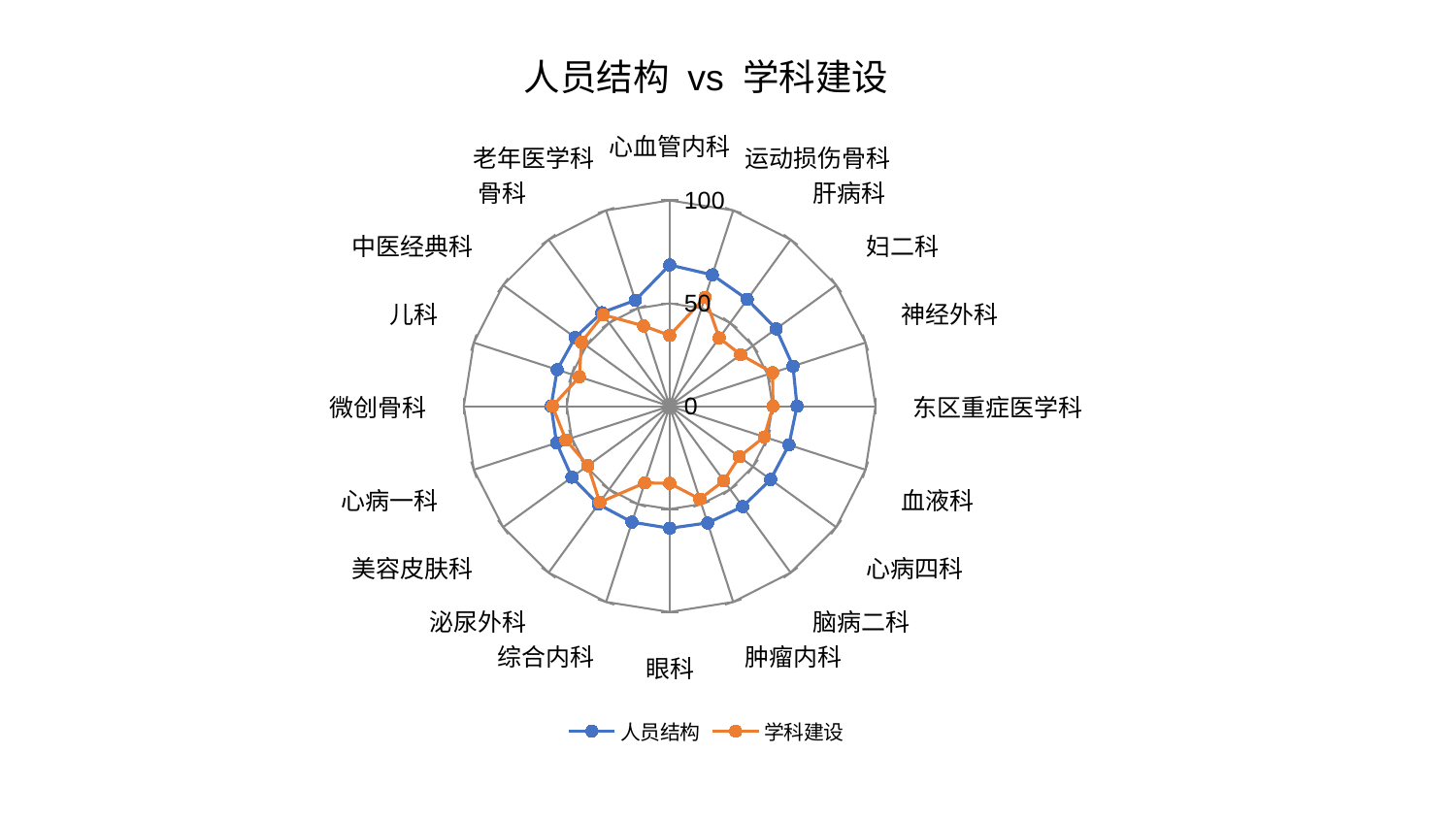

### Chart: 人员结构 vs 学科建设

| Category | 人员结构 | 学科建设 |
|---|---|---|
| 心血管内科 | 68.61442212244741 | 34.381996630893134 |
| 运动损伤骨科 | 67.11376356019247 | 55.65937755913924 |
| 肝病科 | 64.14735606821992 | 41.00397234191527 |
| 妇二科 | 63.94935485272591 | 42.610932313159374 |
| 神经外科 | 63.01182611093675 | 52.598706893287385 |
| 东区重症医学科 | 61.88731854516516 | 50.172090509344955 |
| 血液科 | 60.932941004704865 | 48.35529795894301 |
| 心病四科 | 60.633085401576444 | 41.84994205188183 |
| 脑病二科 | 60.3328232792979 | 44.78164382161761 |
| 肿瘤内科 | 59.65133300111872 | 47.45841831134759 |
| 眼科 | 59.308834838237274 | 37.486960909433314 |
| 综合内科 | 59.243470012895344 | 39.2100814771343 |
| 泌尿外科 | 58.92482128217952 | 57.75821953594882 |
| 美容皮肤科 | 58.71924187054746 | 49.09837776644592 |
| 心病一科 | 57.76261880230392 | 53.040321618199705 |
| 微创骨科 | 57.592125064467545 | 56.90641495215661 |
| 儿科 | 57.40997198331998 | 46.1154610400667 |
| 中医经典科 | 56.776863513622786 | 52.94279952857162 |
| 骨科 | 56.193512596878605 | 54.887506295044574 |
| 老年医学科 | 54.083083511750246 | 41.03183384138865 |
45